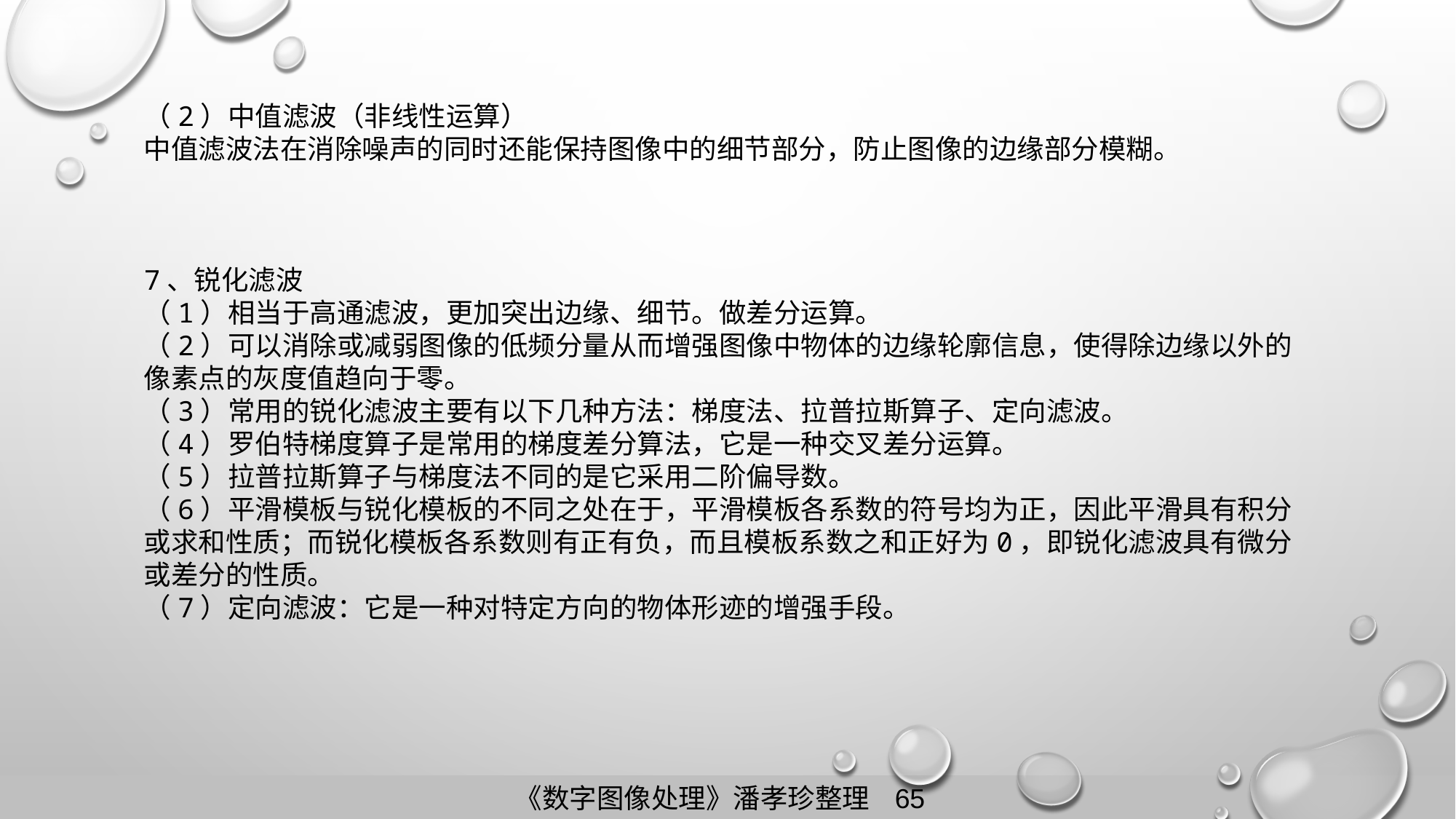

（2）中值滤波（非线性运算）
中值滤波法在消除噪声的同时还能保持图像中的细节部分，防止图像的边缘部分模糊。

7、锐化滤波
（1）相当于高通滤波，更加突出边缘、细节。做差分运算。
（2）可以消除或减弱图像的低频分量从而增强图像中物体的边缘轮廓信息，使得除边缘以外的像素点的灰度值趋向于零。
（3）常用的锐化滤波主要有以下几种方法：梯度法、拉普拉斯算子、定向滤波。
（4）罗伯特梯度算子是常用的梯度差分算法，它是一种交叉差分运算。
（5）拉普拉斯算子与梯度法不同的是它采用二阶偏导数。
（6）平滑模板与锐化模板的不同之处在于，平滑模板各系数的符号均为正，因此平滑具有积分或求和性质；而锐化模板各系数则有正有负，而且模板系数之和正好为0，即锐化滤波具有微分或差分的性质。
（7）定向滤波：它是一种对特定方向的物体形迹的增强手段。